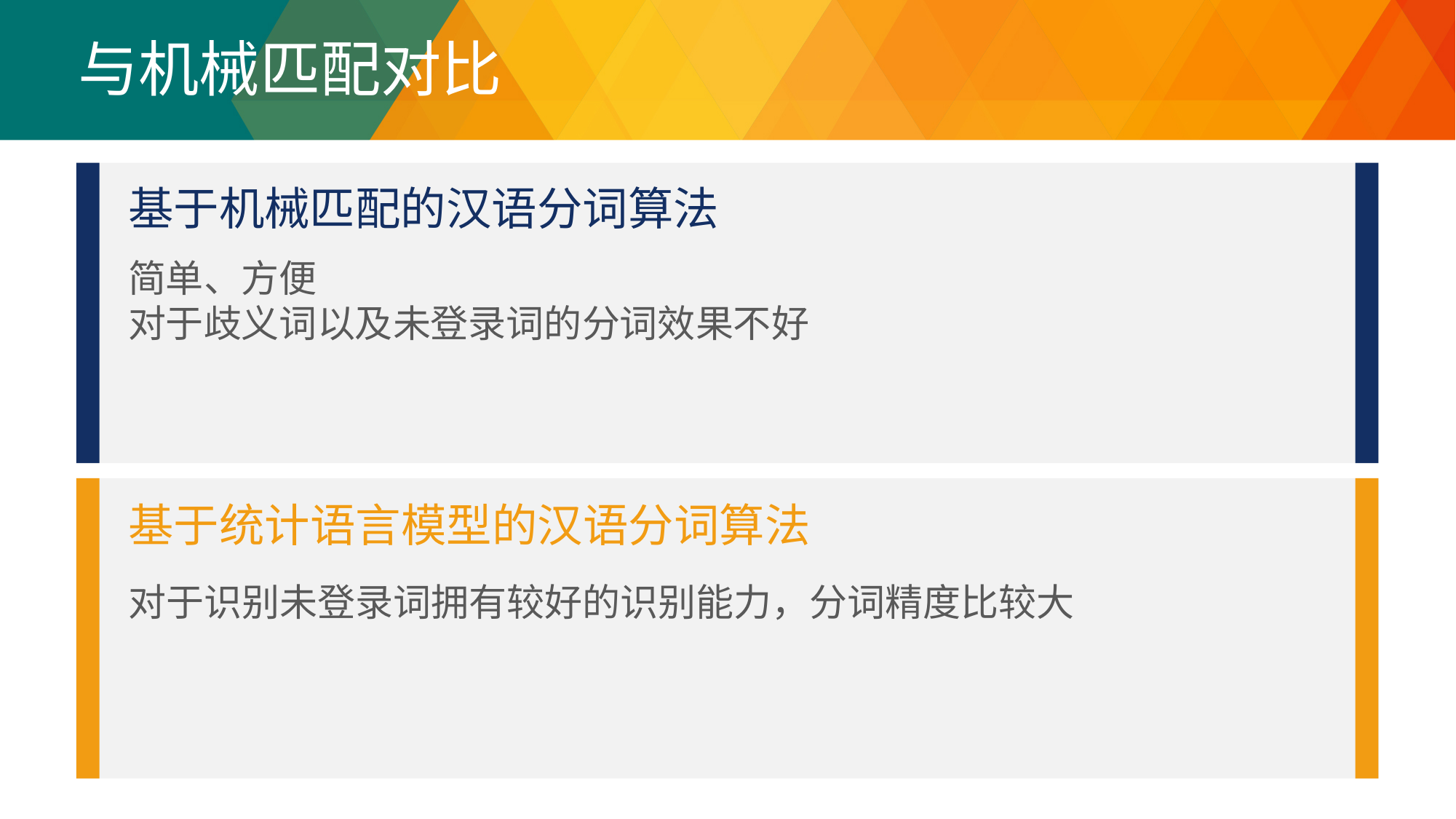

与机械匹配对比

基于机械匹配的汉语分词算法
简单、方便
对于歧义词以及未登录词的分词效果不好

基于统计语言模型的汉语分词算法
对于识别未登录词拥有较好的识别能力，分词精度比较大